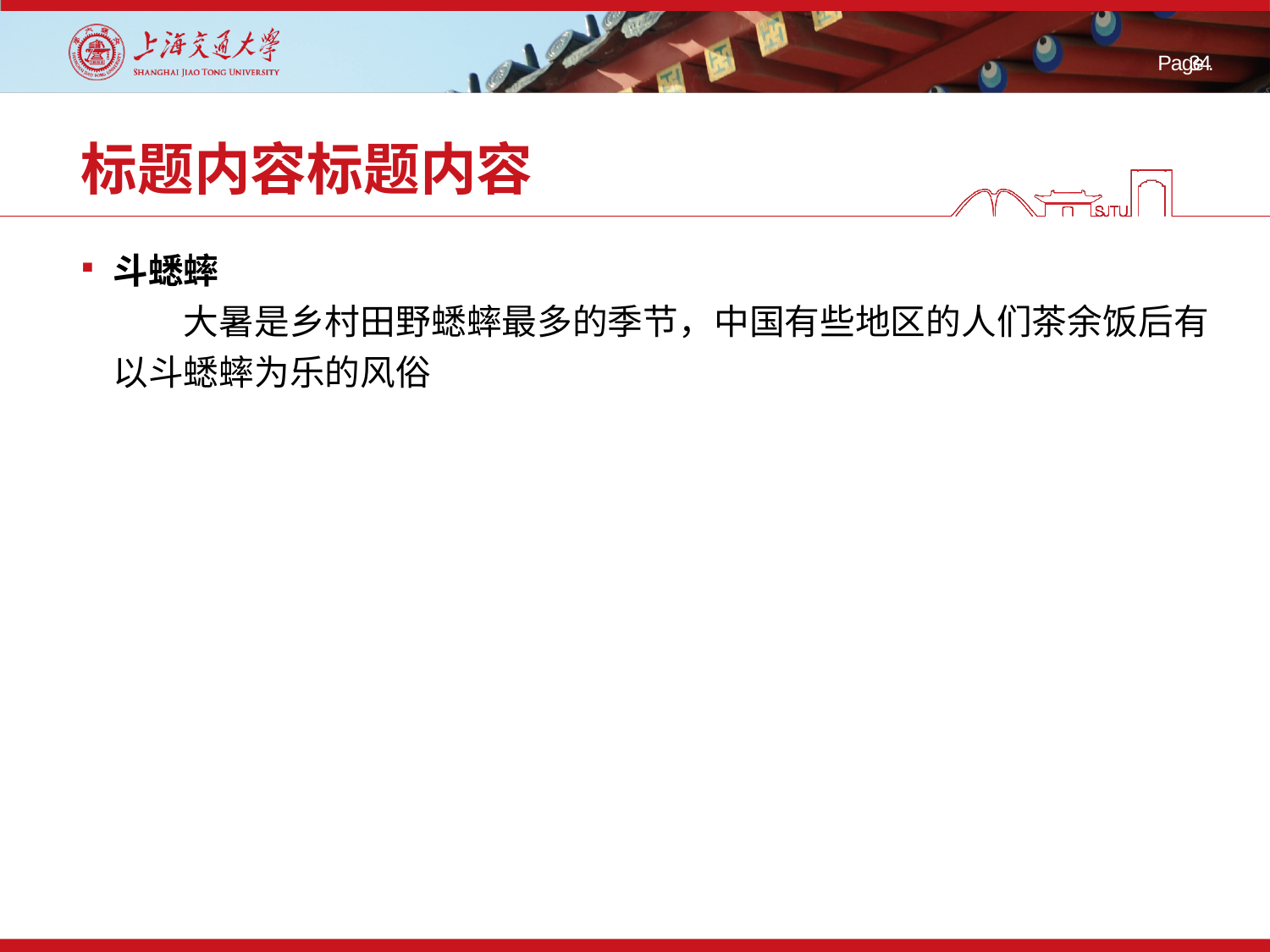

# 标题内容标题内容
斗蟋蟀
　　大暑是乡村田野蟋蟀最多的季节，中国有些地区的人们茶余饭后有以斗蟋蟀为乐的风俗